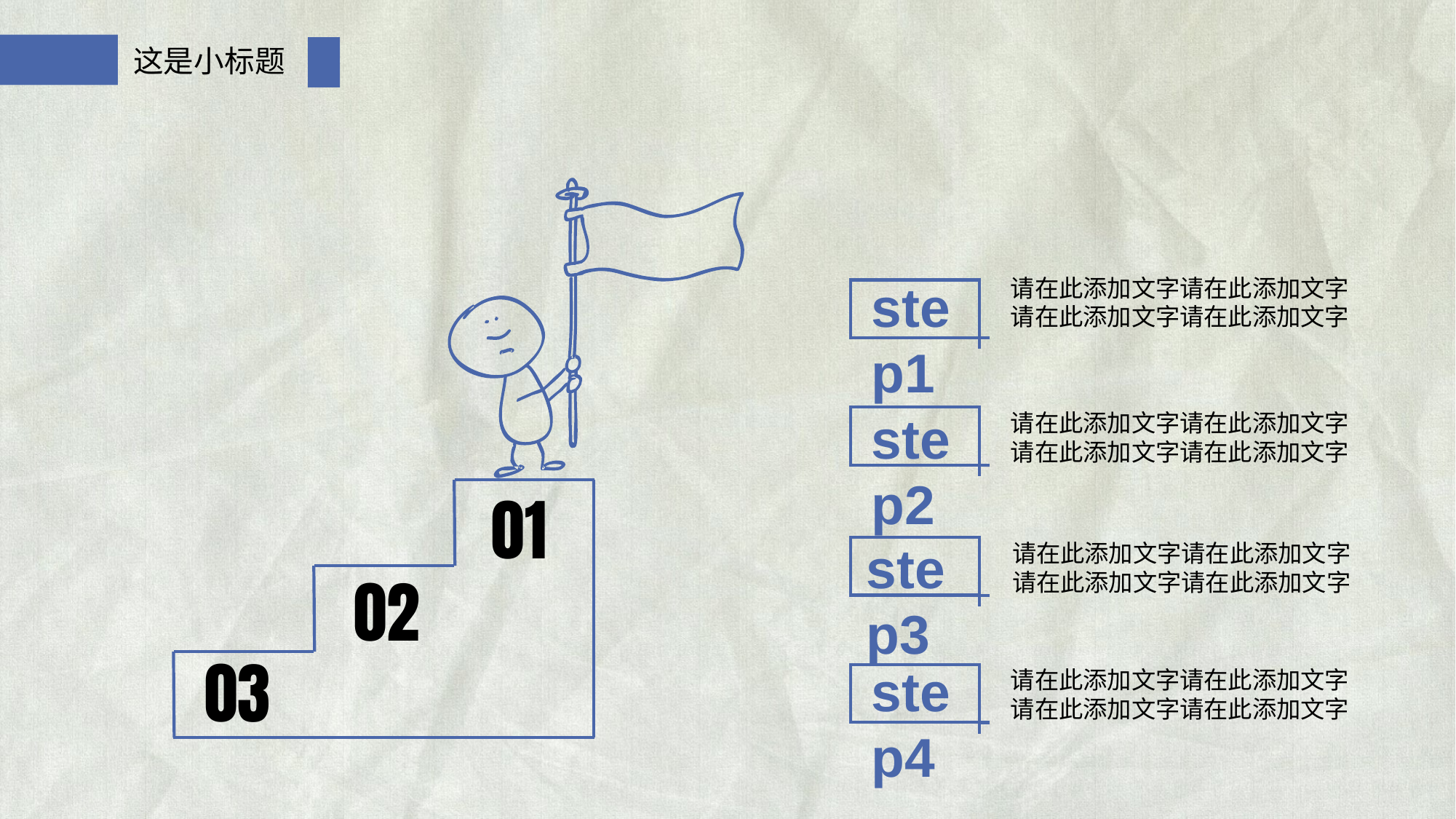

这是小标题

step1
请在此添加文字请在此添加文字请在此添加文字请在此添加文字

step2
请在此添加文字请在此添加文字请在此添加文字请在此添加文字

01
step3
请在此添加文字请在此添加文字请在此添加文字请在此添加文字

02
03
step4
请在此添加文字请在此添加文字请在此添加文字请在此添加文字